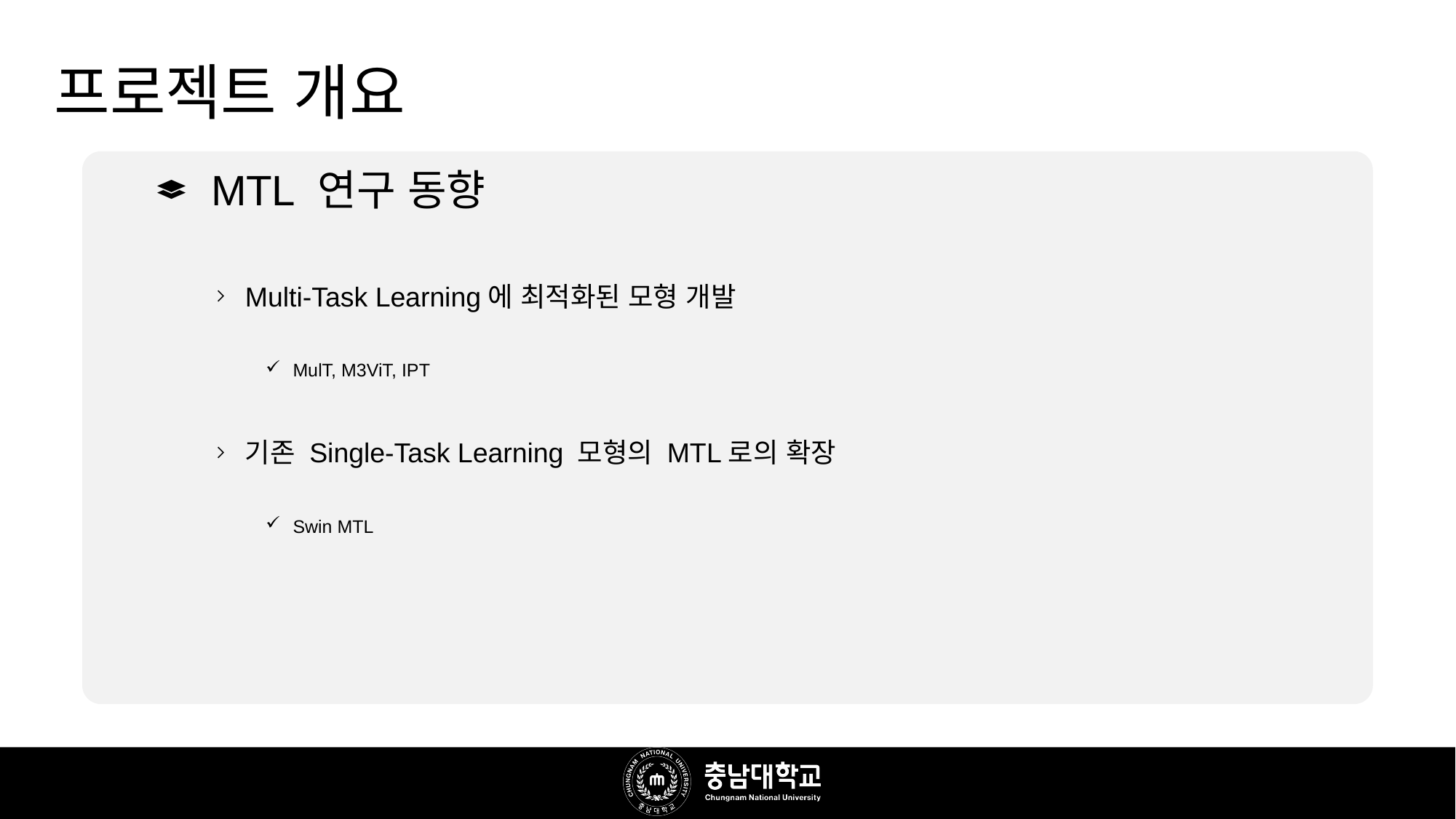

# 프로젝트 개요
MTL 연구 동향

Multi-Task Learning에 최적화된 모형 개발

MulT, M3ViT, IPT

기존 Single-Task Learning 모형의 MTL로의 확장

Swin MTL